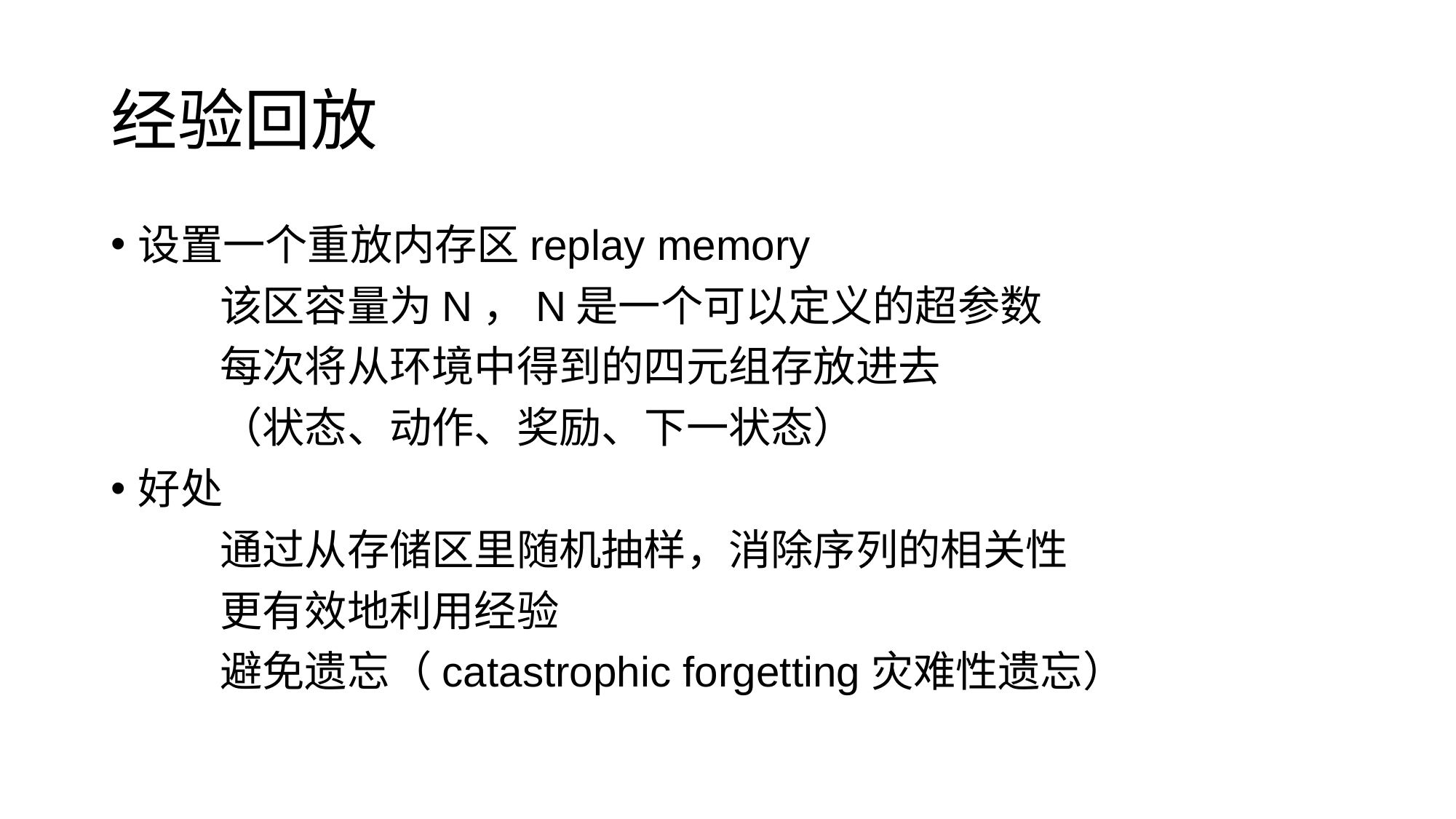

# 经验回放
设置一个重放内存区replay memory
	该区容量为N，N是一个可以定义的超参数
	每次将从环境中得到的四元组存放进去
	（状态、动作、奖励、下一状态）
好处
	通过从存储区里随机抽样，消除序列的相关性
	更有效地利用经验
	避免遗忘（catastrophic forgetting灾难性遗忘）